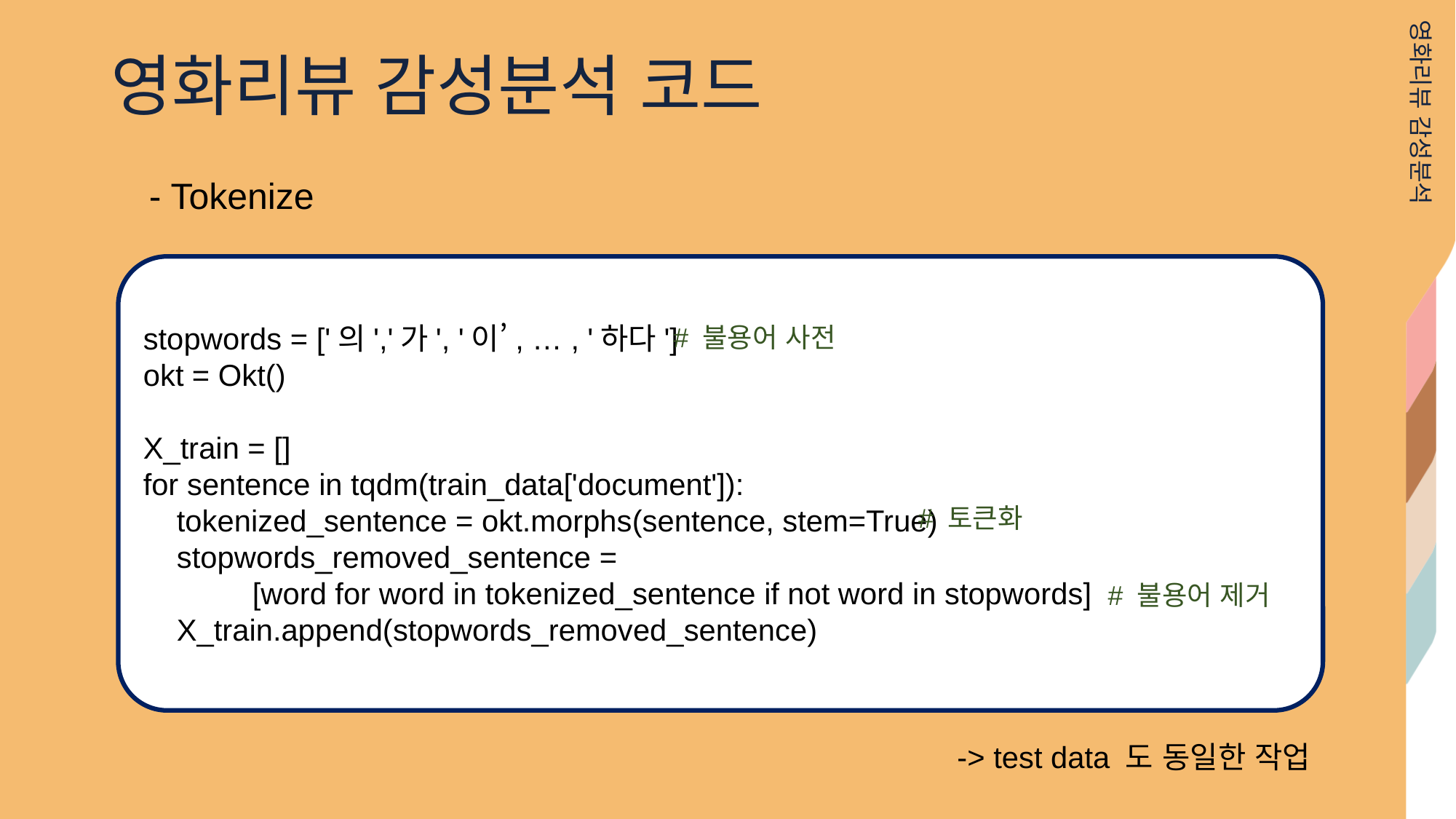

영화리뷰 감성분석 코드
영화리뷰 감성분석
- Tokenize
stopwords = ['의','가', '이’, … , '하다']
okt = Okt()

X_train = []
for sentence in tqdm(train_data['document']):
    tokenized_sentence = okt.morphs(sentence, stem=True)
    stopwords_removed_sentence =
	[word for word in tokenized_sentence if not word in stopwords]
    X_train.append(stopwords_removed_sentence)
# 불용어 사전
# 토큰화
# 불용어 제거
-> test data 도 동일한 작업